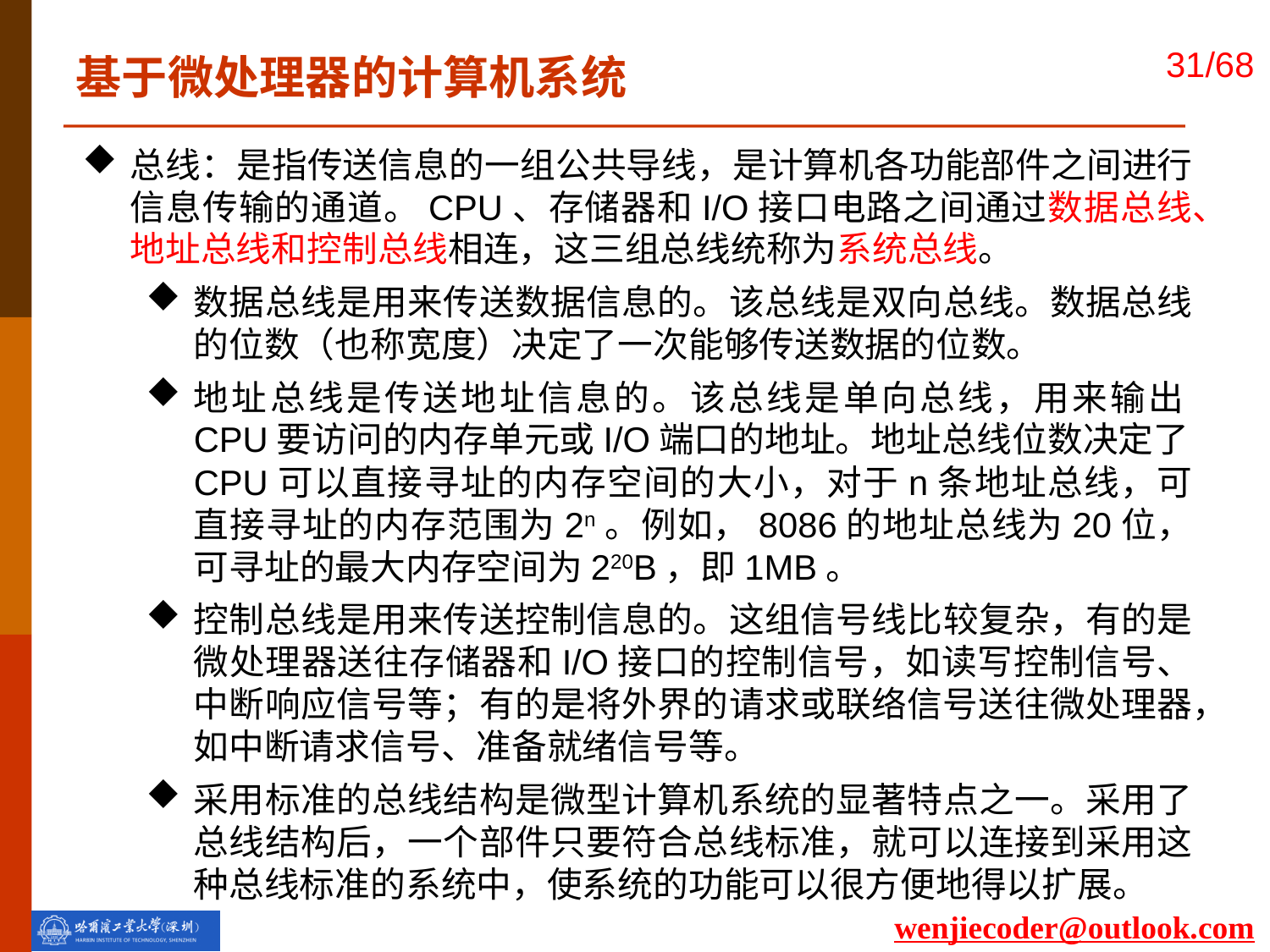

基于微处理器的计算机系统
总线：是指传送信息的一组公共导线，是计算机各功能部件之间进行信息传输的通道。CPU、存储器和I/O接口电路之间通过数据总线、地址总线和控制总线相连，这三组总线统称为系统总线。
数据总线是用来传送数据信息的。该总线是双向总线。数据总线的位数（也称宽度）决定了一次能够传送数据的位数。
地址总线是传送地址信息的。该总线是单向总线，用来输出CPU要访问的内存单元或I/O端口的地址。地址总线位数决定了CPU可以直接寻址的内存空间的大小，对于n条地址总线，可直接寻址的内存范围为2n。例如，8086的地址总线为20位，可寻址的最大内存空间为220B，即1MB。
控制总线是用来传送控制信息的。这组信号线比较复杂，有的是微处理器送往存储器和I/O接口的控制信号，如读写控制信号、中断响应信号等；有的是将外界的请求或联络信号送往微处理器，如中断请求信号、准备就绪信号等。
采用标准的总线结构是微型计算机系统的显著特点之一。采用了总线结构后，一个部件只要符合总线标准，就可以连接到采用这种总线标准的系统中，使系统的功能可以很方便地得以扩展。